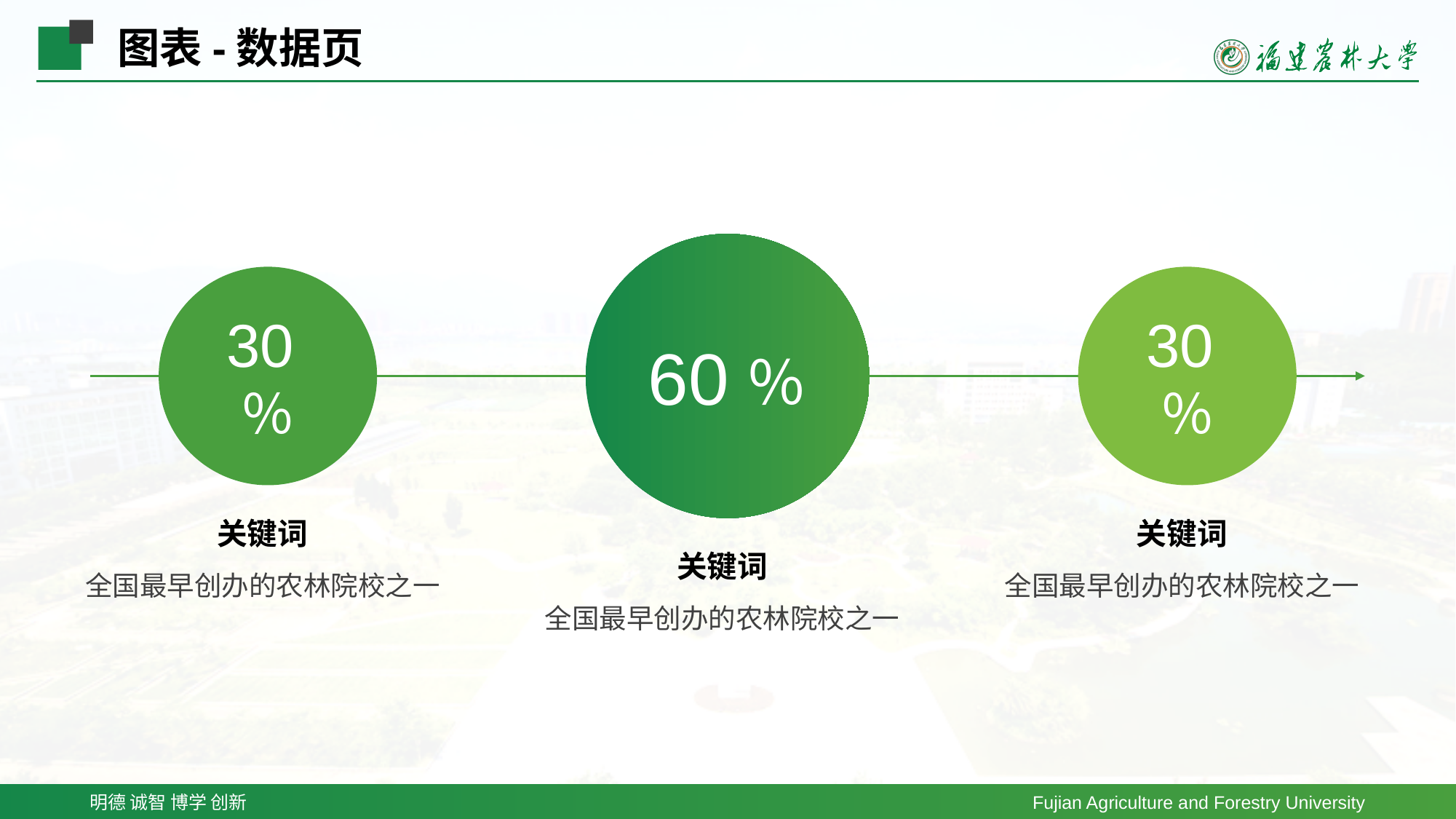

图表-数据页
60％
30％

30％

关键词
全国最早创办的农林院校之一
关键词
全国最早创办的农林院校之一
关键词
全国最早创办的农林院校之一